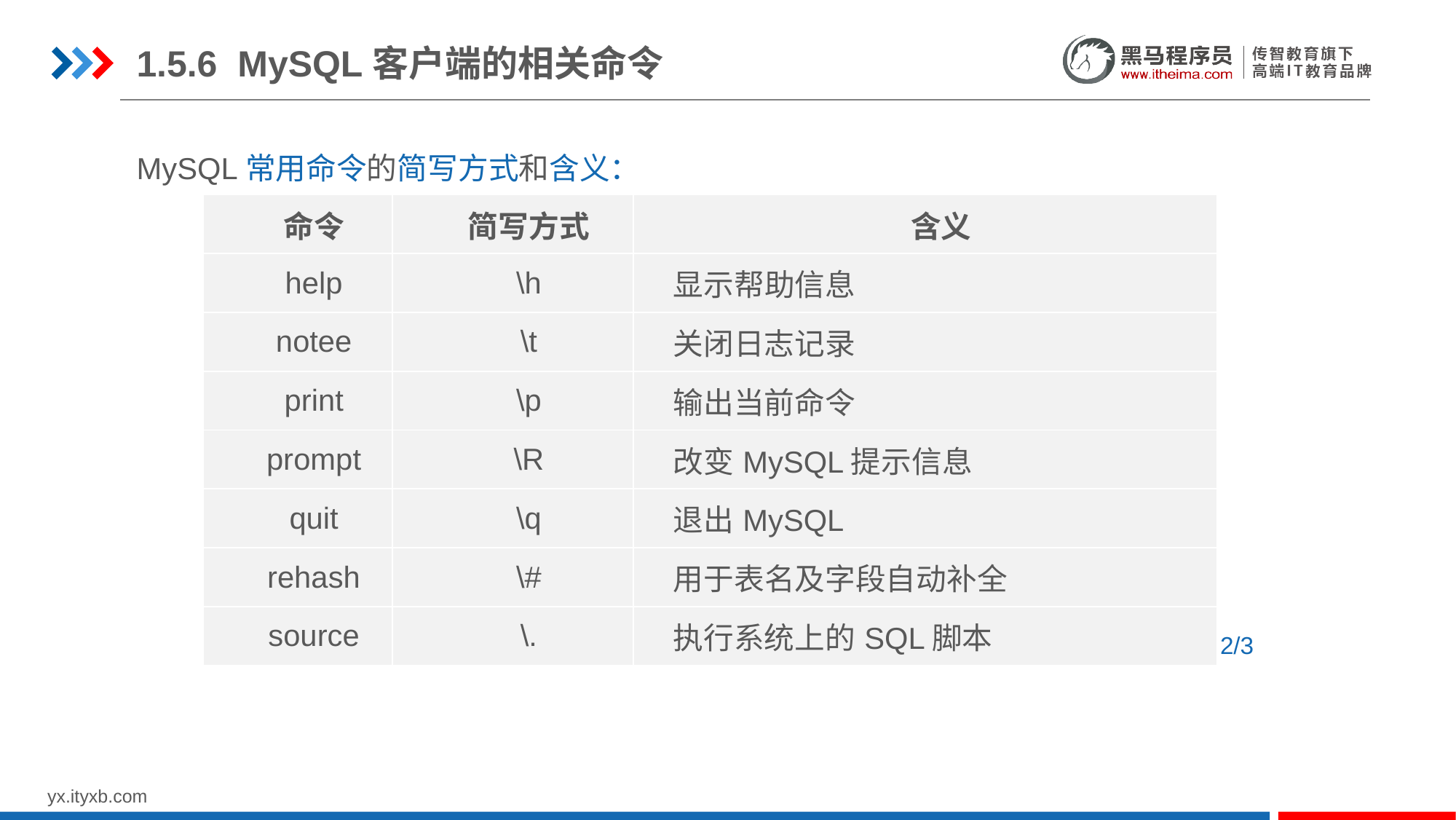

1.5.6  MySQL客户端的相关命令
MySQL常用命令的简写方式和含义：
| 命令 | 简写方式 | 含义 |
| --- | --- | --- |
| help | \h | 显示帮助信息 |
| notee | \t | 关闭日志记录 |
| print | \p | 输出当前命令 |
| prompt | \R | 改变MySQL提示信息 |
| quit | \q | 退出MySQL |
| rehash | \# | 用于表名及字段自动补全 |
| source | \. | 执行系统上的SQL脚本 |
2/3